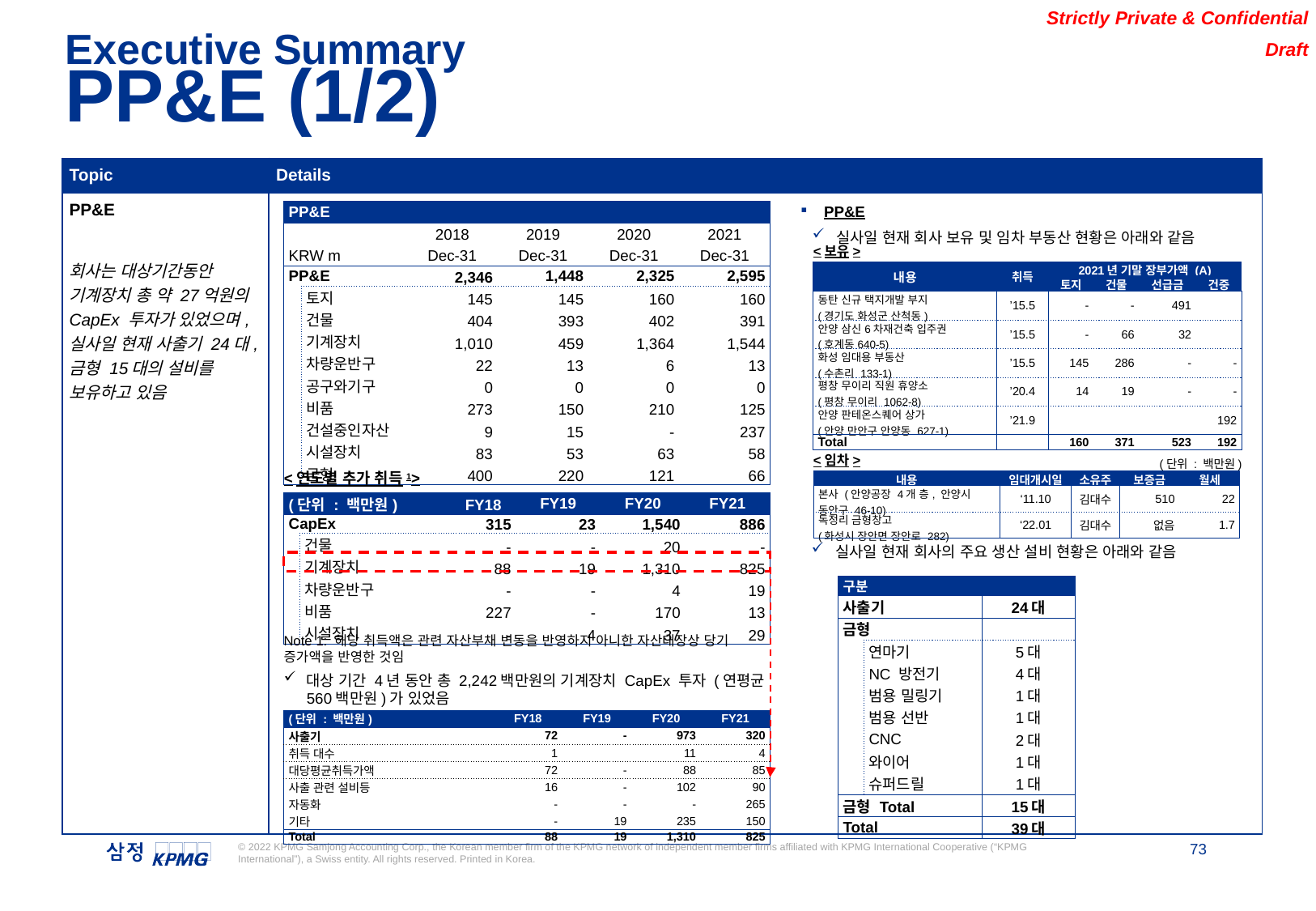

Executive Summary
PP&E (1/2)
| Topic | Details |
| --- | --- |
| PP&E 회사는 대상기간동안 기계장치 총 약 27억원의 CapEx 투자가 있었으며, 실사일 현재 사출기 24대, 금형 15대의 설비를 보유하고 있음 | PP&E 실사일 현재 회사 보유 및 임차 부동산 현황은 아래와 같음 실사일 현재 회사의 주요 생산 설비 현황은 아래와 같음 |
| PP&E |  |  |  |  |  |
| --- | --- | --- | --- | --- | --- |
|  |  | 2018 | 2019 | 2020 | 2021 |
| KRW m |  | Dec-31 | Dec-31 | Dec-31 | Dec-31 |
| PP&E |  | 2,346 | 1,448 | 2,325 | 2,595 |
|  | 토지 | 145 | 145 | 160 | 160 |
|  | 건물 | 404 | 393 | 402 | 391 |
|  | 기계장치 | 1,010 | 459 | 1,364 | 1,544 |
|  | 차량운반구 | 22 | 13 | 6 | 13 |
|  | 공구와기구 | 0 | 0 | 0 | 0 |
|  | 비품 | 273 | 150 | 210 | 125 |
|  | 건설중인자산 | 9 | 15 | - | 237 |
|  | 시설장치 | 83 | 53 | 63 | 58 |
|  | 금형 | 400 | 220 | 121 | 66 |
<보유>
| 내용 | 취득 | 2021년 기말 장부가액 (A) |  |  | 건물 취득가액 |
| --- | --- | --- | --- | --- | --- |
|  |  | 토지 | 건물 | 선급금 | 건중 |
| 동탄 신규 택지개발 부지 (경기도 화성군 산척동) | ’15.5 | - | - | 491 |  |
| 안양 삼신6차재건축 입주권 (호계동640-5) | ’15.5 | - | 66 | 32 |  |
| 화성 임대용 부동산 (수촌리 133-1) | ’15.5 | 145 | 286 | - | - |
| 평창 무이리 직원 휴양소 (평창 무이리 1062-8) | ’20.4 | 14 | 19 | - | - |
| 안양 판테온스퀘어 상가 (안양 만안구 안양동 627-1) | ’21.9 |  |  |  | 192 |
| Total |  | 160 | 371 | 523 | 192 |

<임차>
(단위 : 백만원)
<연도별 추가 취득1>
| 내용 | 임대개시일 | 소유주 | 보증금 | 월세 |
| --- | --- | --- | --- | --- |
| 본사 (안양공장 4개 층, 안양시 동안구 46-10) | ‘11.10 | 김대수 | 510 | 22 |
| 독정리 금형창고 (화성시 장안면 장안로 282) | ‘22.01 | 김대수 | 없음 | 1.7 |
| (단위 : 백만원) |  | FY18 | FY19 | FY20 | FY21 |
| --- | --- | --- | --- | --- | --- |
| CapEx |  | 315 | 23 | 1,540 | 886 |
|  | 건물 | - | - | 20 | - |
|  | 기계장치 | 88 | 19 | 1,310 | 825 |
|  | 차량운반구 | - | - | 4 | 19 |
|  | 비품 | 227 | - | 170 | 13 |
|  | 시설장치 | - | 4 | 37 | 29 |

| 구분 |  |  |
| --- | --- | --- |
| 사출기 |  | 24대 |
| 금형 |  |  |
|  | 연마기 | 5대 |
|  | NC 방전기 | 4대 |
|  | 범용 밀링기 | 1대 |
|  | 범용 선반 | 1대 |
|  | CNC | 2대 |
|  | 와이어 | 1대 |
|  | 슈퍼드릴 | 1대 |
| 금형 Total |  | 15대 |
| Total |  | 39대 |
Note 1: 해당 취득액은 관련 자산부채 변동을 반영하지 아니한 자산대장상 당기 증가액을 반영한 것임
대상 기간 4년 동안 총 2,242백만원의 기계장치 CapEx 투자 (연평균 560백만원)가 있었음
| (단위 : 백만원) | FY18 | FY19 | FY20 | FY21 |
| --- | --- | --- | --- | --- |
| 사출기 | 72 | - | 973 | 320 |
| 취득 대수 | 1 |  | 11 | 4 |
| 대당평균취득가액 | 72 | - | 88 | 85 |
| 사출 관련 설비등 | 16 | - | 102 | 90 |
| 자동화 | - | - | - | 265 |
| 기타 | - | 19 | 235 | 150 |
| Total | 88 | 19 | 1,310 | 825 |